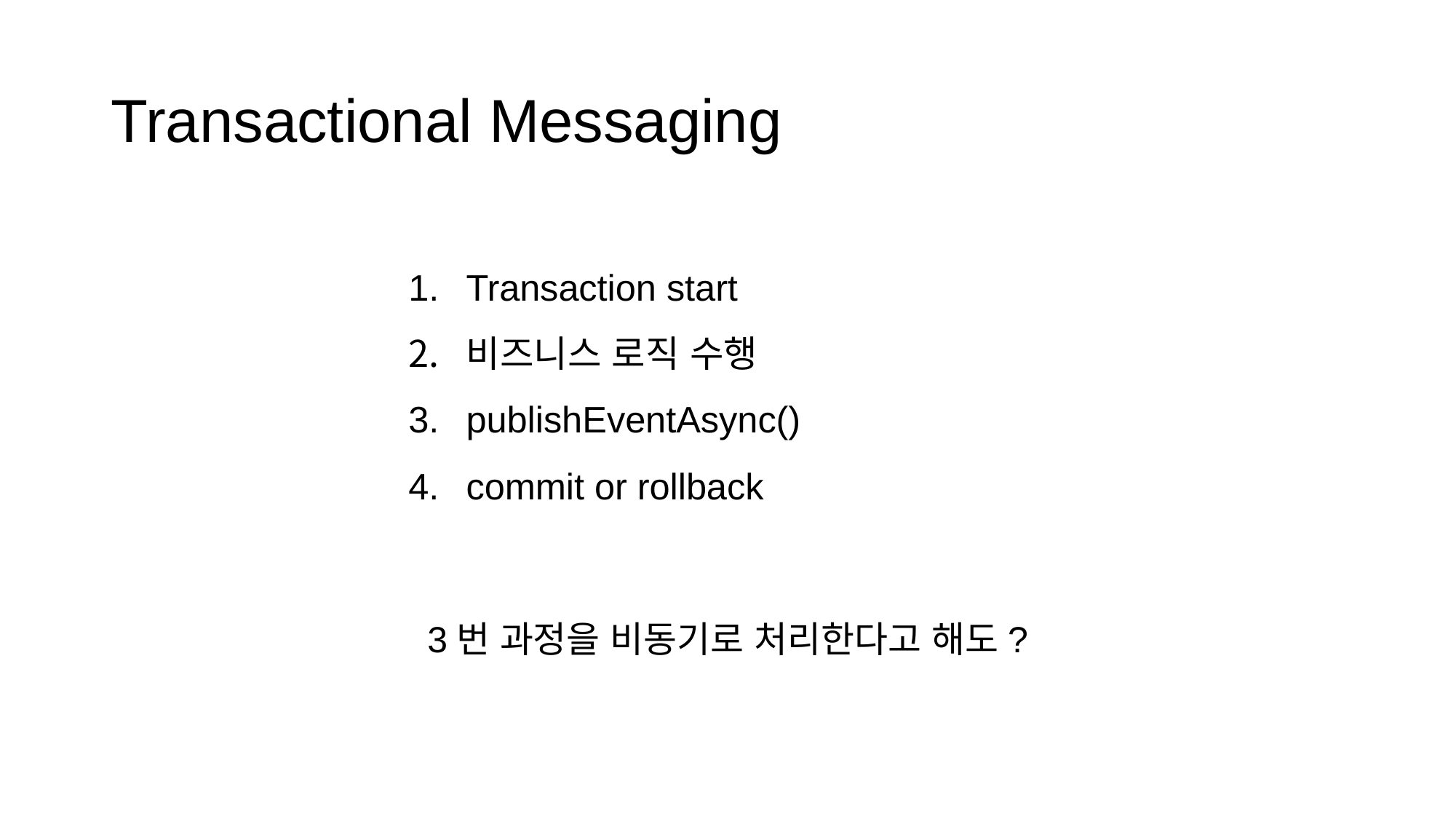

# Transactional Messaging
Transaction start
비즈니스 로직 수행
publishEventAsync()
commit or rollback

3번 과정을 비동기로 처리한다고 해도?